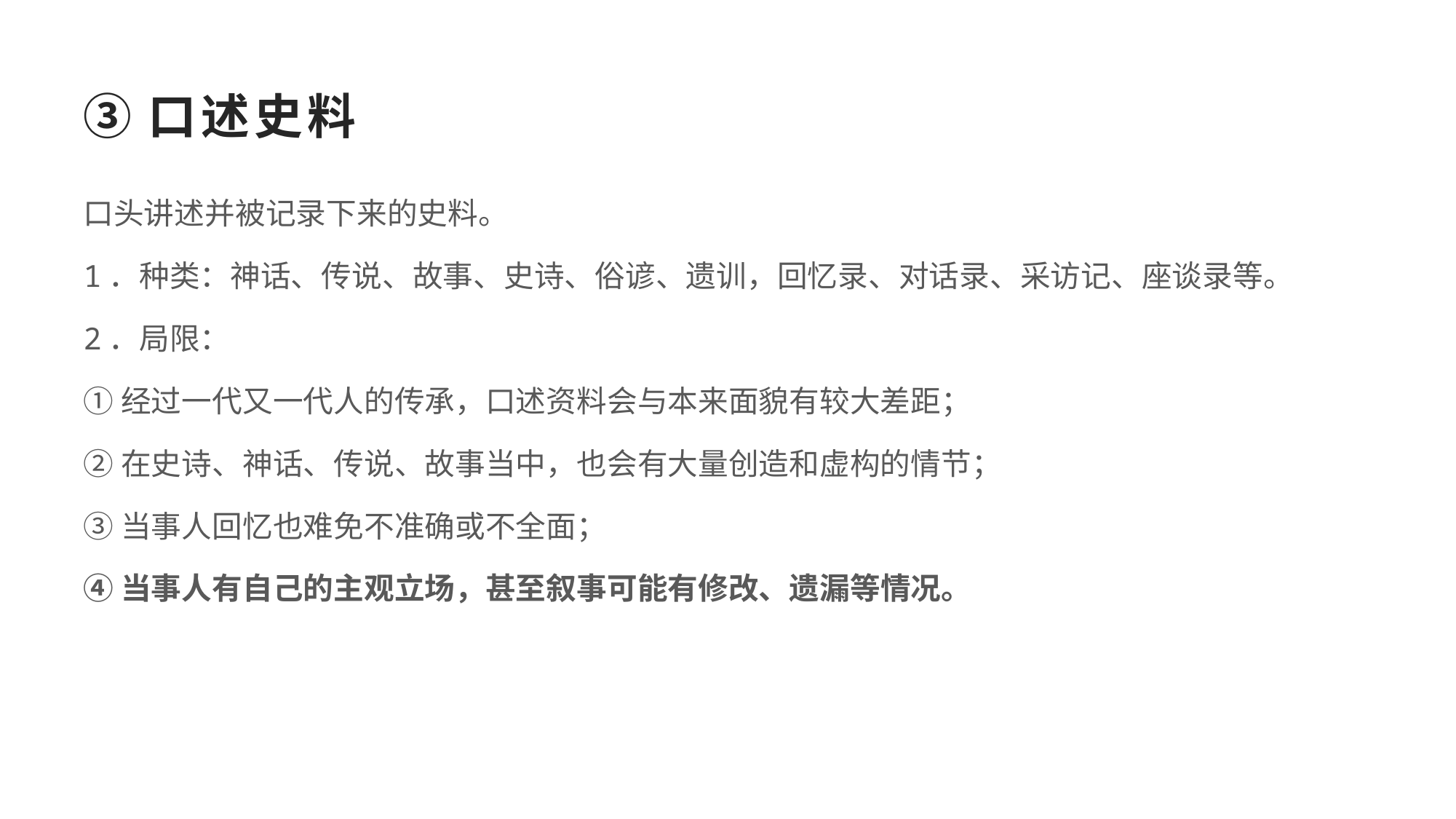

# ③口述史料
口头讲述并被记录下来的史料。
1．种类：神话、传说、故事、史诗、俗谚、遗训，回忆录、对话录、采访记、座谈录等。
2．局限：
①经过一代又一代人的传承，口述资料会与本来面貌有较大差距；
②在史诗、神话、传说、故事当中，也会有大量创造和虚构的情节；
③当事人回忆也难免不准确或不全面；
④当事人有自己的主观立场，甚至叙事可能有修改、遗漏等情况。